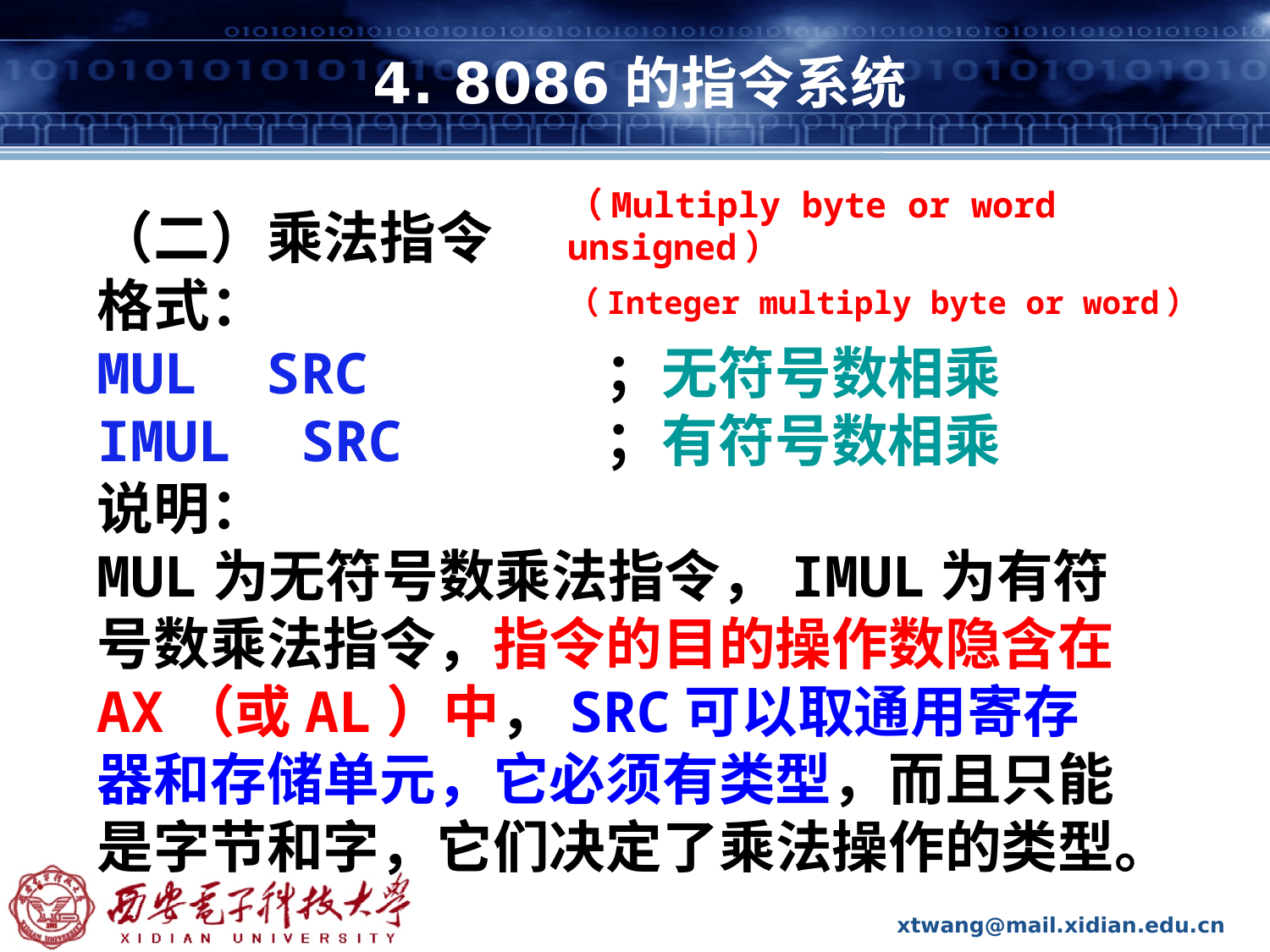

# 4. 8086的指令系统
（Multiply byte or word unsigned）
（Integer multiply byte or word）
（二）乘法指令
格式：
MUL  SRC 		；无符号数相乘
IMUL  SRC 		；有符号数相乘
说明：
MUL为无符号数乘法指令，IMUL为有符号数乘法指令，指令的目的操作数隐含在AX（或AL）中，SRC可以取通用寄存器和存储单元，它必须有类型，而且只能是字节和字，它们决定了乘法操作的类型。